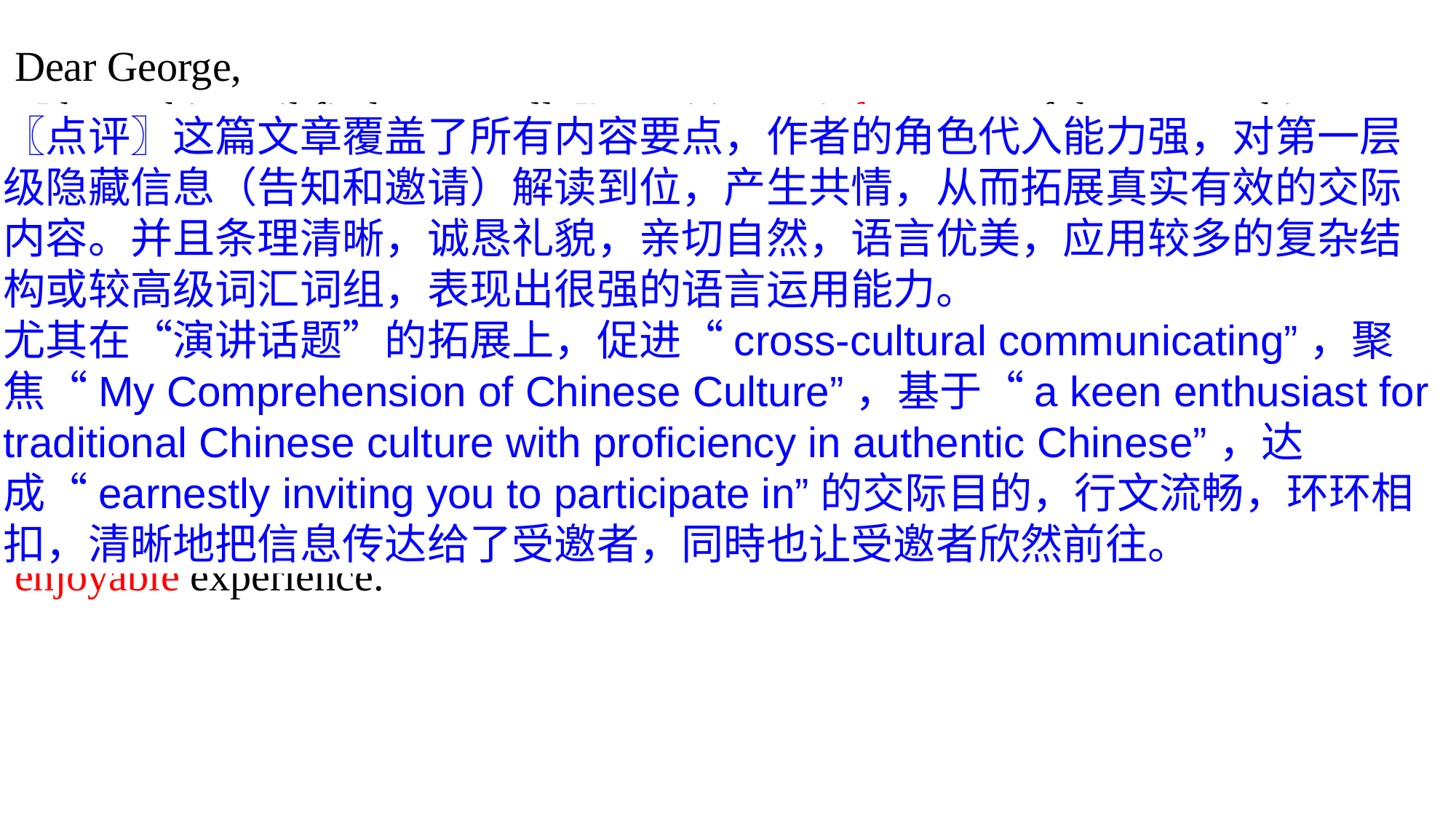

Dear George,
  I hope this mail finds you well. I'm writing to inform you of the approaching Chinese speech contest, which is organized annually for foreign students.
  Scheduled to be held at 2:00 pm this Saturday at the auditorium, the event will last approximately 3 hours. Aiming to promote the cross-cultural communicating, the competition will focus on the theme of “My Comprehension of Chinese Culture”. Given that考虑到 you are a keen enthusiast for traditional Chinese culture with proficiency in authentic Chinese, I'm earnestly inviting you to participate in.
  If you are available and have interest in this, please submit your application on our school website before Wednesday. Hopefully you can harvest a rewarding and enjoyable experience.
〖点评〗这篇文章覆盖了所有内容要点，作者的角色代入能力强，对第一层级隐藏信息（告知和邀请）解读到位，产生共情，从而拓展真实有效的交际内容。并且条理清晰，诚恳礼貌，亲切自然，语言优美，应用较多的复杂结构或较高级词汇词组，表现出很强的语言运用能力。
尤其在“演讲话题”的拓展上，促进“cross-cultural communicating”，聚焦“My Comprehension of Chinese Culture”，基于“a keen enthusiast for traditional Chinese culture with proficiency in authentic Chinese”，达成“earnestly inviting you to participate in”的交际目的，行文流畅，环环相扣，清晰地把信息传达给了受邀者，同時也让受邀者欣然前往。